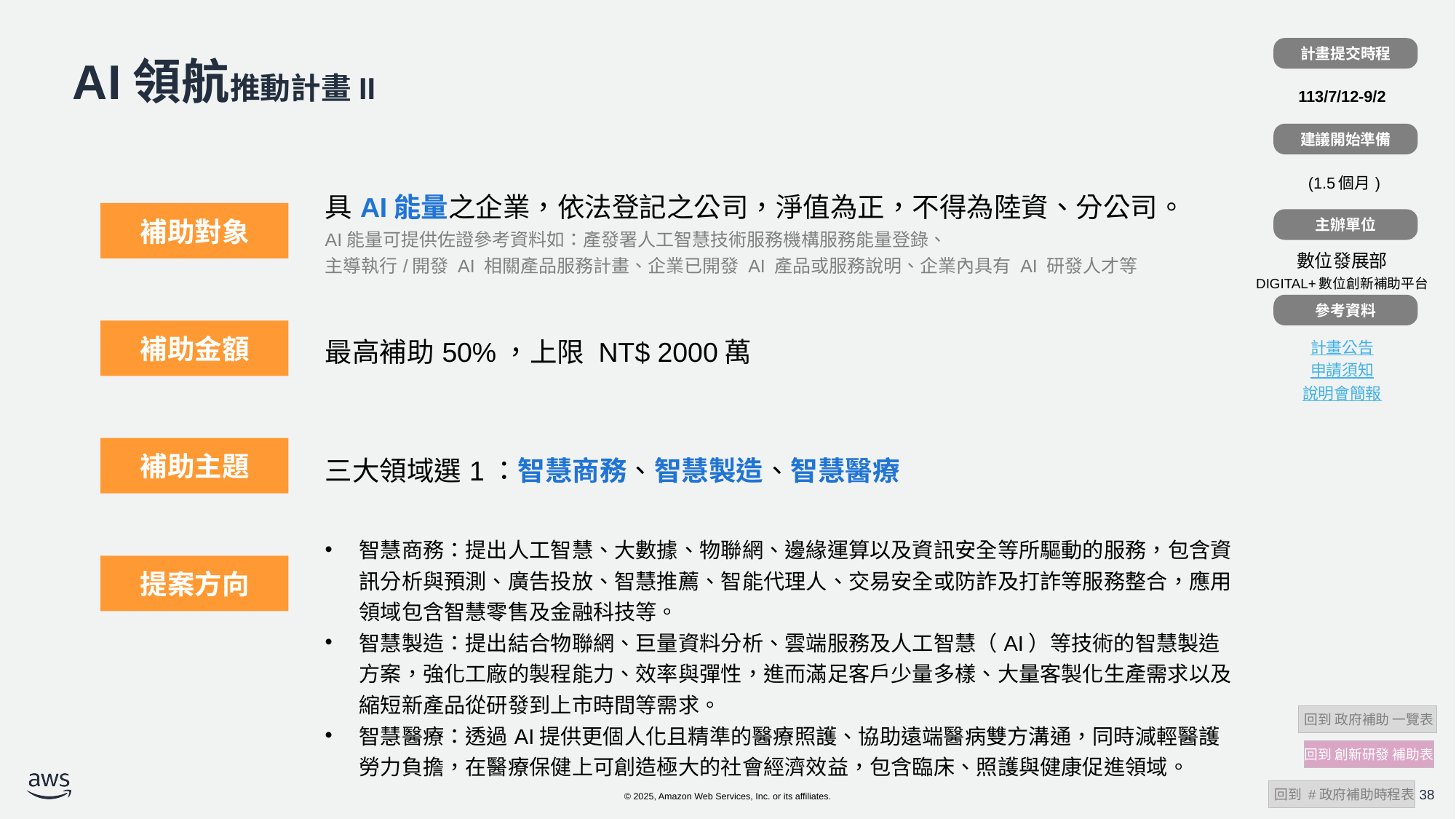

計畫提交時程
|  |
| --- |
| 113/7/12-9/2 |
|  |
| (1.5個月) |
|  |
| 數位發展部 DIGITAL+數位創新補助平台 |
|  |
| 計畫公告 申請須知 說明會簡報 |
# AI領航推動計畫II
建議開始準備
| 計畫補助對象 | 具AI能量之企業，依法登記之公司，淨值為正，不得為陸資、分公司。 AI能量可提供佐證參考資料如：產發署人工智慧技術服務機構服務能量登錄、 主導執行/開發 AI 相關產品服務計畫、企業已開發 AI 產品或服務說明、企業內具有 AI 研發人才等 |
| --- | --- |
| 計畫補助金額 | 最高補助50%，上限 NT$ 2000萬 |
| 計畫補助條件 | 三大領域選1：智慧商務、智慧製造、智慧醫療 |
|  | 智慧商務：提出人工智慧、大數據、物聯網、邊緣運算以及資訊安全等所驅動的服務，包含資訊分析與預測、廣告投放、智慧推薦、智能代理人、交易安全或防詐及打詐等服務整合，應用領域包含智慧零售及金融科技等。​ 智慧製造：提出結合物聯網、巨量資料分析、雲端服務及人工智慧（AI）等技術的智慧製造方案，強化工廠的製程能力、效率與彈性，進而滿足客戶少量多樣、大量客製化生產需求以及縮短新產品從研發到上市時間等需求。 智慧醫療：透過AI提供更個人化且精準的醫療照護、協助遠端醫病雙方溝通，同時減輕醫護勞力負擔，在醫療保健上可創造極大的社會經濟效益，包含臨床、照護與健康促進領域。​ ​ |
補助對象
主辦單位
參考資料
補助金額
補助主題
提案方向
 回到 政府補助 一覽表
回到 創新研發 補助表
 回到 #政府補助時程表
38